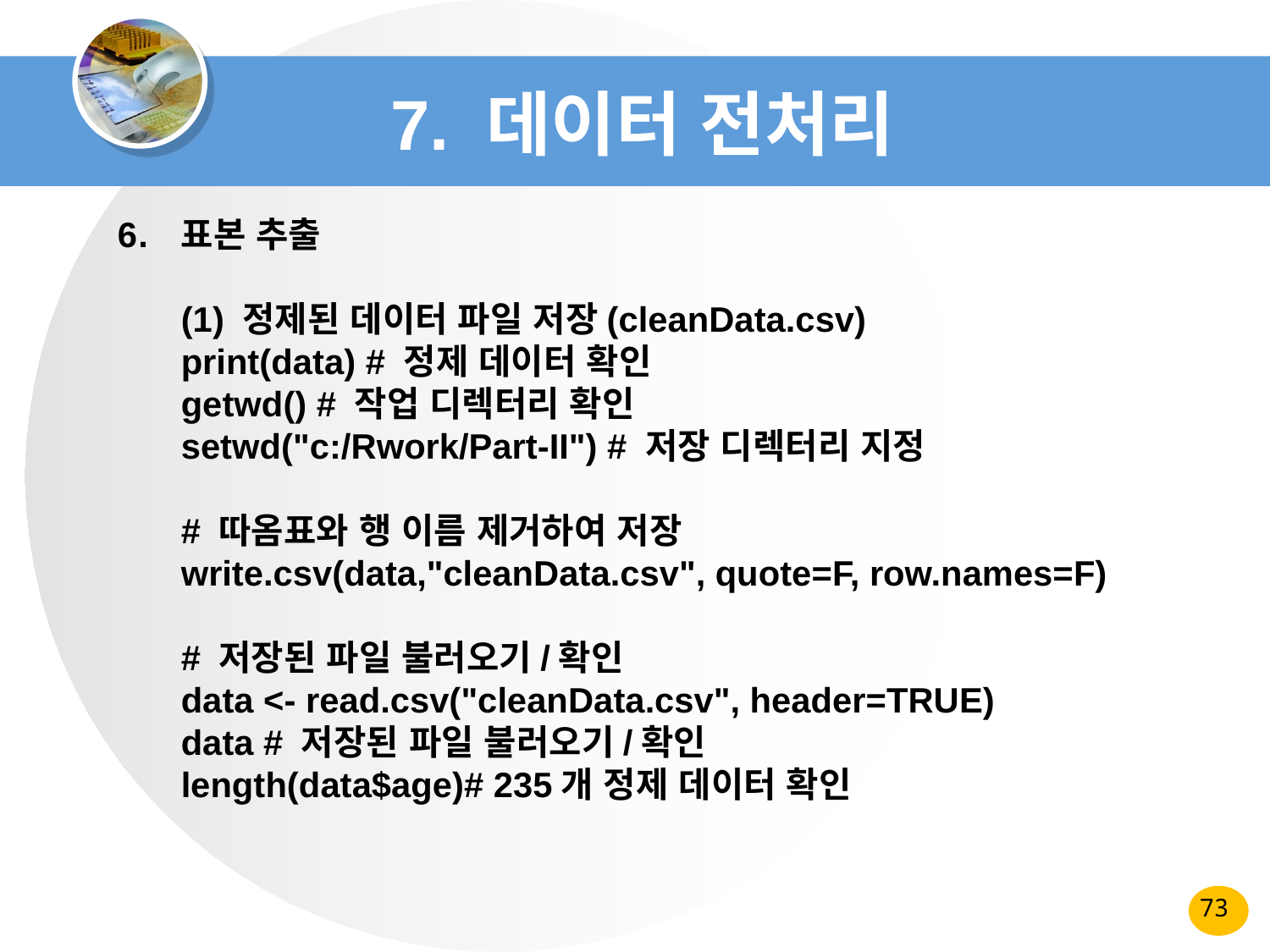

# 7. 데이터 전처리
표본 추출

(1) 정제된 데이터 파일 저장(cleanData.csv)
print(data) # 정제 데이터 확인
getwd() # 작업 디렉터리 확인
setwd("c:/Rwork/Part-II") # 저장 디렉터리 지정

# 따옴표와 행 이름 제거하여 저장
write.csv(data,"cleanData.csv", quote=F, row.names=F)

# 저장된 파일 불러오기/확인
data <- read.csv("cleanData.csv", header=TRUE)
data # 저장된 파일 불러오기/확인
length(data$age)# 235개 정제 데이터 확인
73